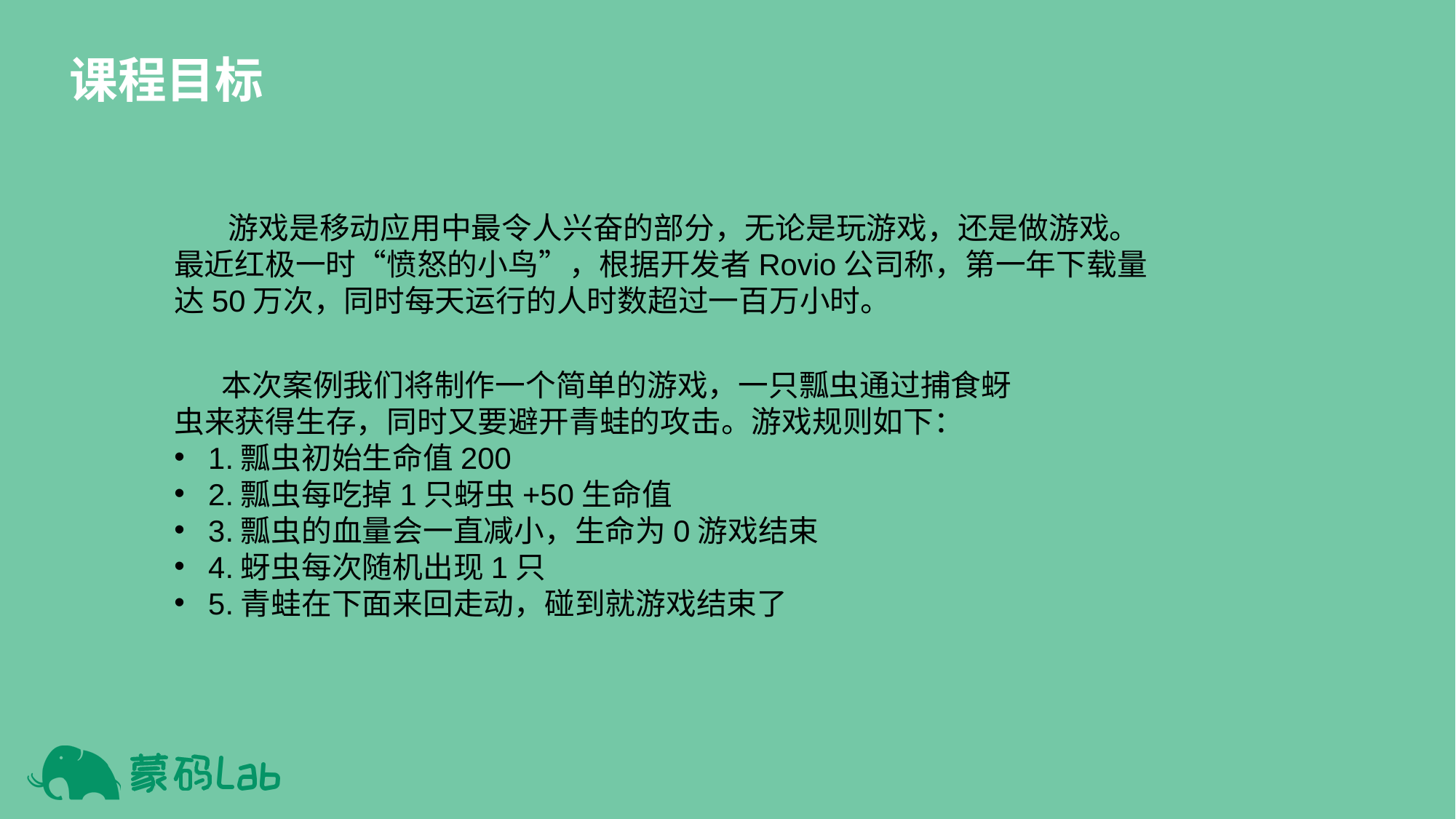

课程目标
       游戏是移动应用中最令人兴奋的部分，无论是玩游戏，还是做游戏。最近红极一时“愤怒的小鸟”，根据开发者Rovio公司称，第一年下载量达50万次，同时每天运行的人时数超过一百万小时。
      本次案例我们将制作一个简单的游戏，一只瓢虫通过捕食蚜虫来获得生存，同时又要避开青蛙的攻击。游戏规则如下：
1.瓢虫初始生命值200
2.瓢虫每吃掉1只蚜虫+50生命值
3.瓢虫的血量会一直减小，生命为0游戏结束
4.蚜虫每次随机出现1只
5.青蛙在下面来回走动，碰到就游戏结束了